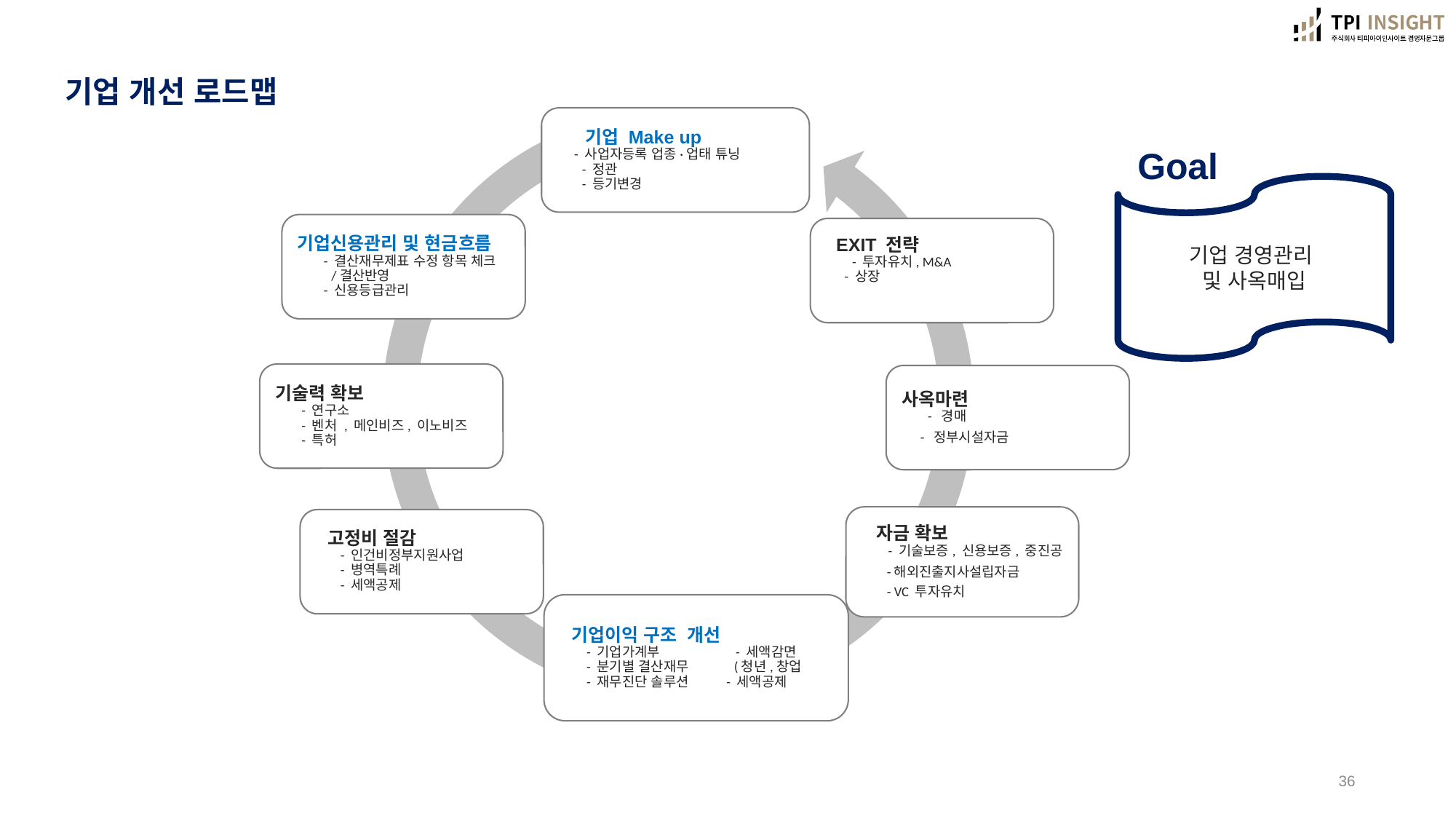

기업 개선 로드맵
       기업 Make up
      - 사업자등록 업종·업태 튜닝
      - 정관
      - 등기변경
  기업이익 구조  개선
      - 기업가계부                   - 세액감면
      - 분기별 결산재무           (청년,창업
      - 재무진단 솔루션         - 세액공제
   고정비 절감
      - 인건비정부지원사업
      - 병역특례
      - 세액공제
기술력 확보
      - 연구소
      - 벤처 , 메인비즈, 이노비즈
      - 특허
기업신용관리 및 현금흐름
      - 결산재무제표 수정 항목 체크
        /결산반영
      - 신용등급관리
  자금 확보
      - 기술보증, 신용보증, 중진공
        -해외진출지사설립자금
        - VC 투자유치
사옥마련
      -  경매
      -  정부시설자금
  EXIT 전략
      - 투자유치, M&A
      - 상장

Goal
기업 경영관리
및 사옥매입
36